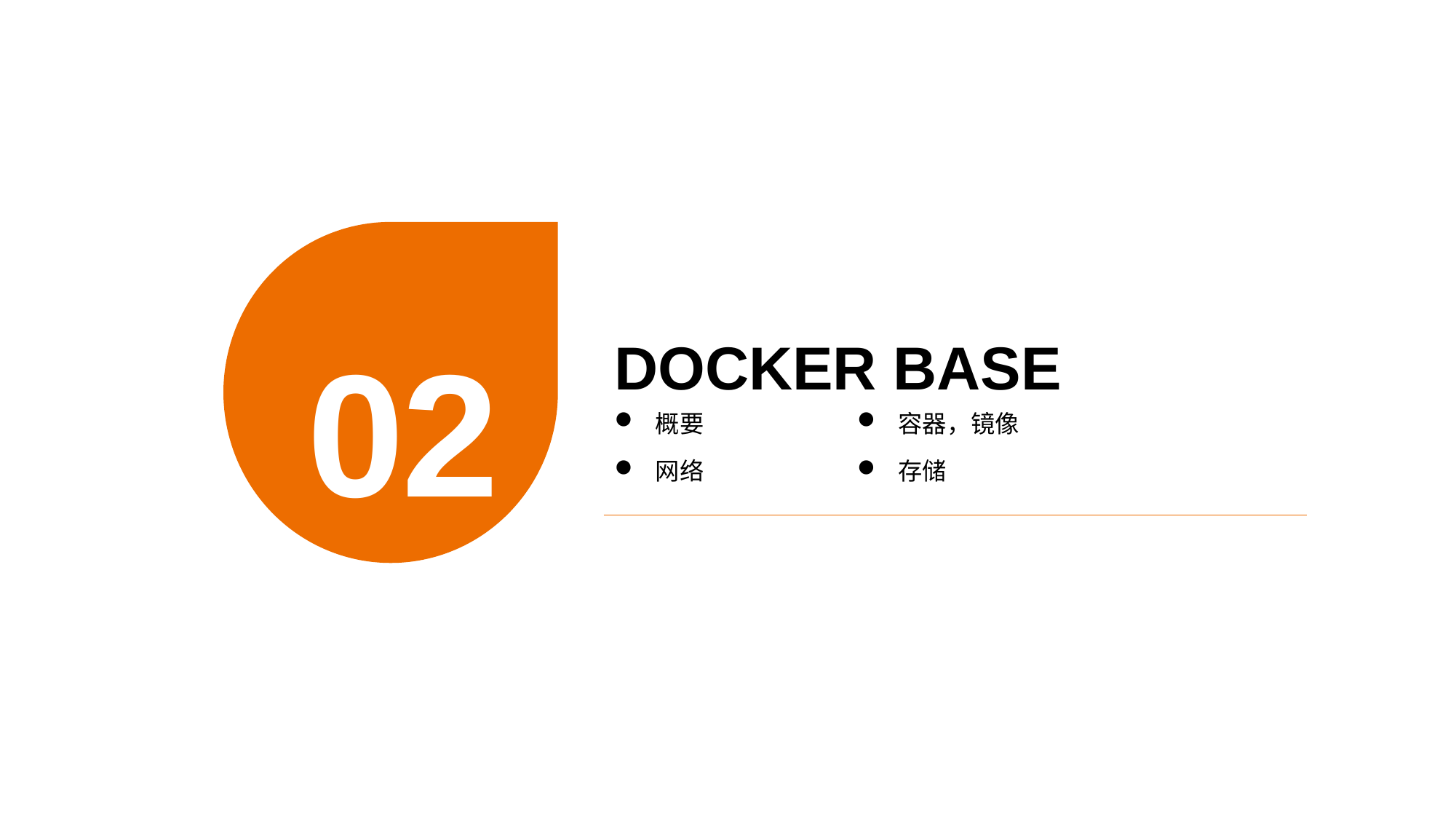

02
DOCKER BASE
概要
容器，镜像
网络
存储